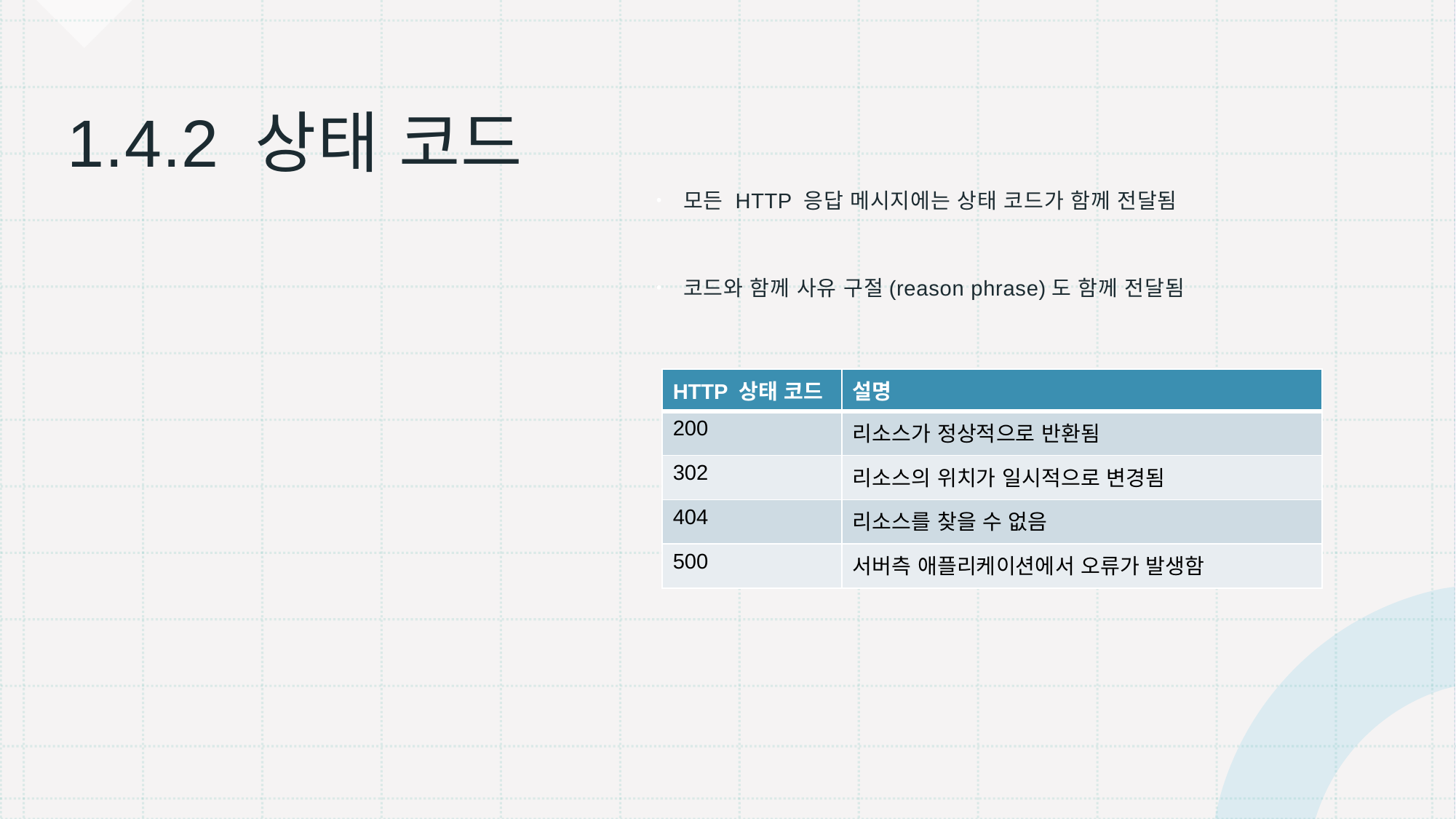

# 1.4.2 상태 코드
모든 HTTP 응답 메시지에는 상태 코드가 함께 전달됨

코드와 함께 사유 구절(reason phrase)도 함께 전달됨

| HTTP 상태 코드 | 설명 |
| --- | --- |
| 200 | 리소스가 정상적으로 반환됨 |
| 302 | 리소스의 위치가 일시적으로 변경됨 |
| 404 | 리소스를 찾을 수 없음 |
| 500 | 서버측 애플리케이션에서 오류가 발생함 |